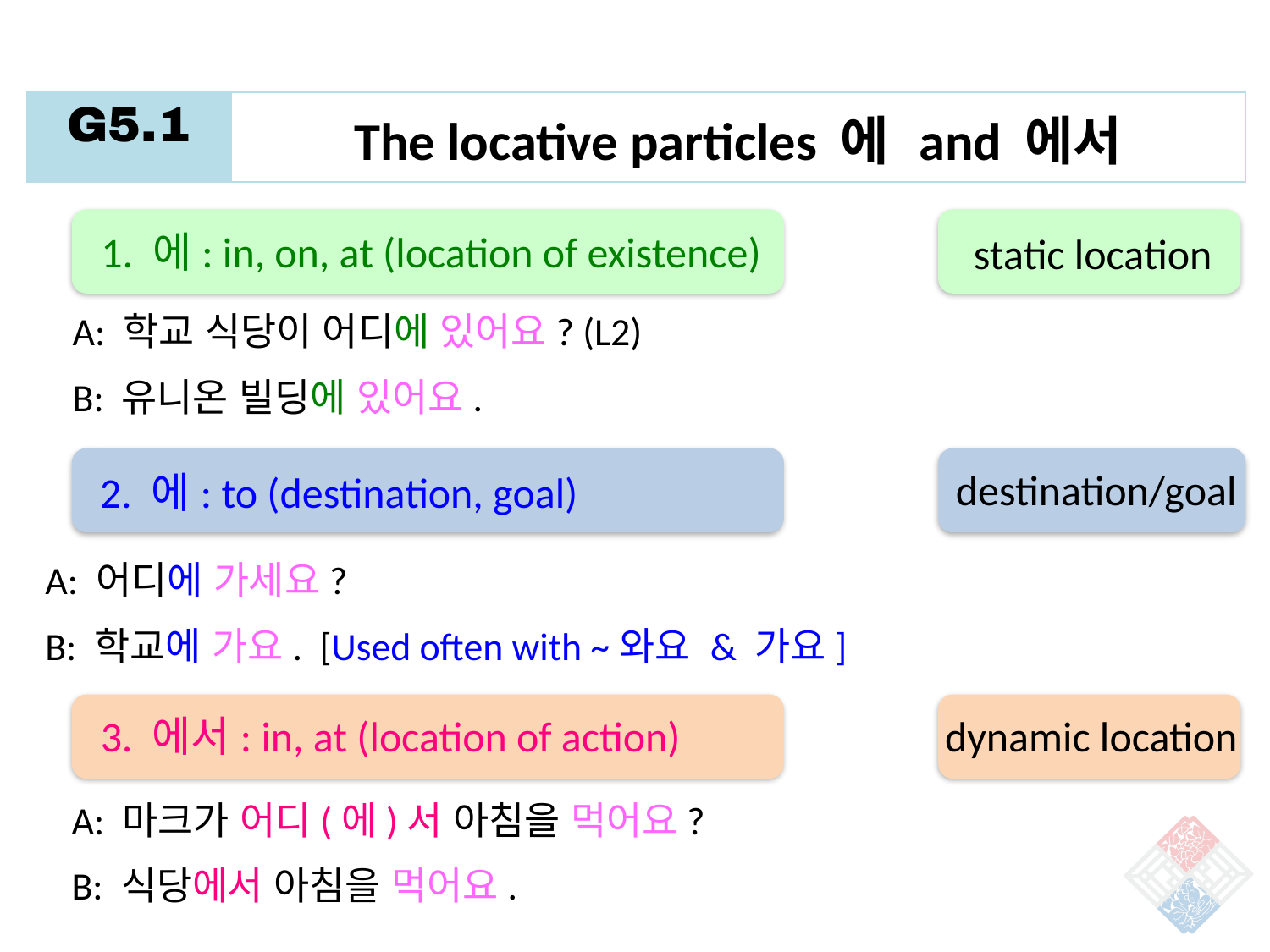

| G5.1 | The locative particles 에 and 에서 |
| --- | --- |

1. 에: in, on, at (location of existence)
static location
A: 학교 식당이 어디에 있어요? (L2)
B: 유니온 빌딩에 있어요.

destination/goal
2. 에: to (destination, goal)
A: 어디에 가세요?
B: 학교에 가요.  [Used often with ~와요 & 가요]

3. 에서: in, at (location of action)
dynamic location
A: 마크가 어디(에)서 아침을 먹어요?
B: 식당에서 아침을 먹어요.